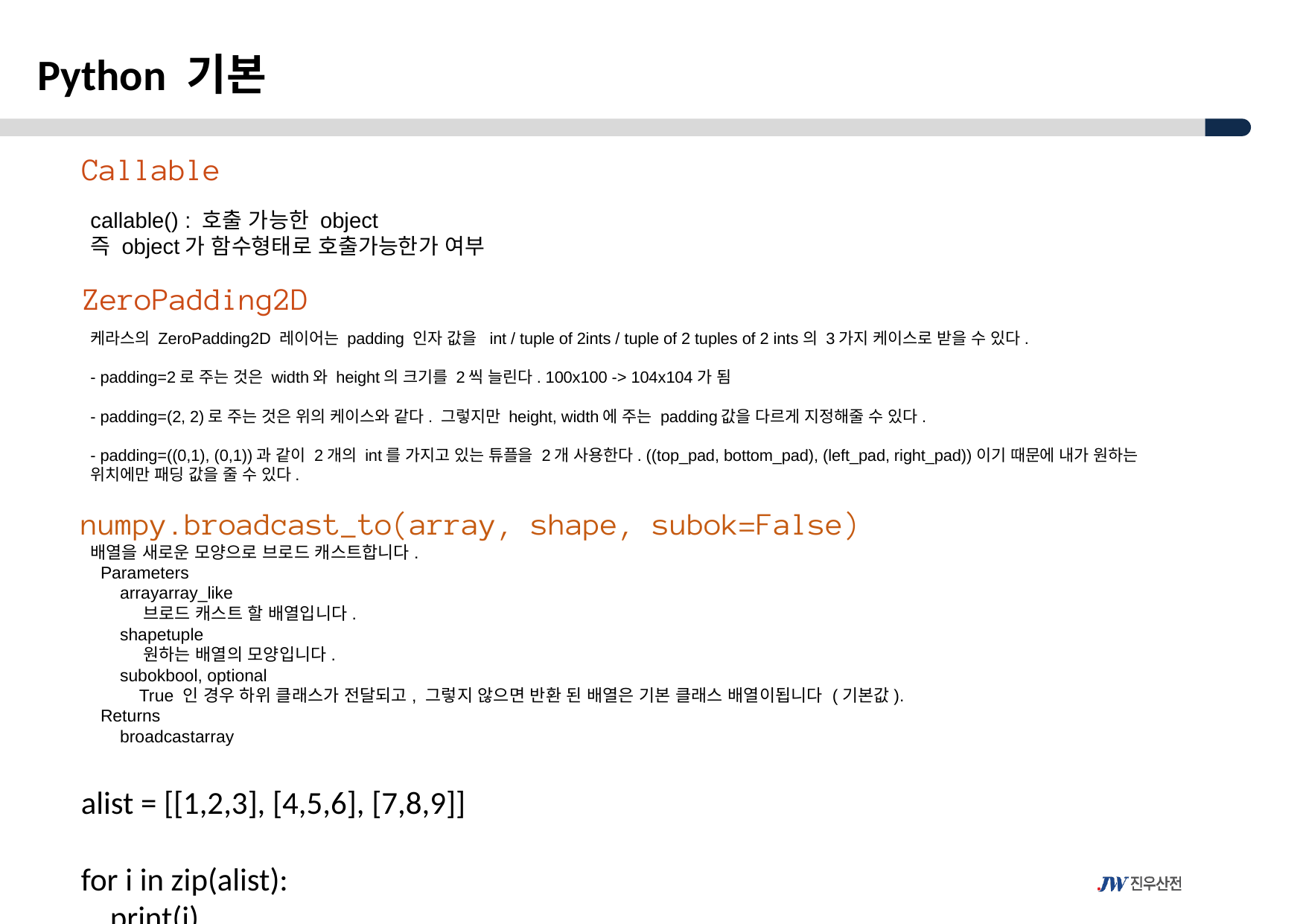

Python 기본
Callable
callable() : 호출 가능한 object
즉 object가 함수형태로 호출가능한가 여부
ZeroPadding2D
케라스의 ZeroPadding2D 레이어는 padding 인자 값을  int / tuple of 2ints / tuple of 2 tuples of 2 ints의 3가지 케이스로 받을 수 있다.
- padding=2로 주는 것은 width와 height의 크기를 2씩 늘린다. 100x100 -> 104x104가 됨
- padding=(2, 2)로 주는 것은 위의 케이스와 같다. 그렇지만 height, width에 주는 padding값을 다르게 지정해줄 수 있다.

- padding=((0,1), (0,1))과 같이 2개의 int를 가지고 있는 튜플을 2개 사용한다. ((top_pad, bottom_pad), (left_pad, right_pad))이기 때문에 내가 원하는 위치에만 패딩 값을 줄 수 있다.
numpy.broadcast_to(array, shape, subok=False)
 배열을 새로운 모양으로 브로드 캐스트합니다.
    Parameters
        arrayarray_like
            브로드 캐스트 할 배열입니다.
        shapetuple
            원하는 배열의 모양입니다.
        subokbool, optional
            True 인 경우 하위 클래스가 전달되고, 그렇지 않으면 반환 된 배열은 기본 클래스 배열이됩니다 (기본값).
    Returns
        broadcastarray
alist = [[1,2,3], [4,5,6], [7,8,9]]

for i in zip(alist):
    print(i)

([1, 2, 3],)
([4, 5, 6],)
([7, 8, 9],)

for i in zip(*alist):
    print(i)
(1, 4, 7)
(2, 5, 8)
(3, 6, 9)